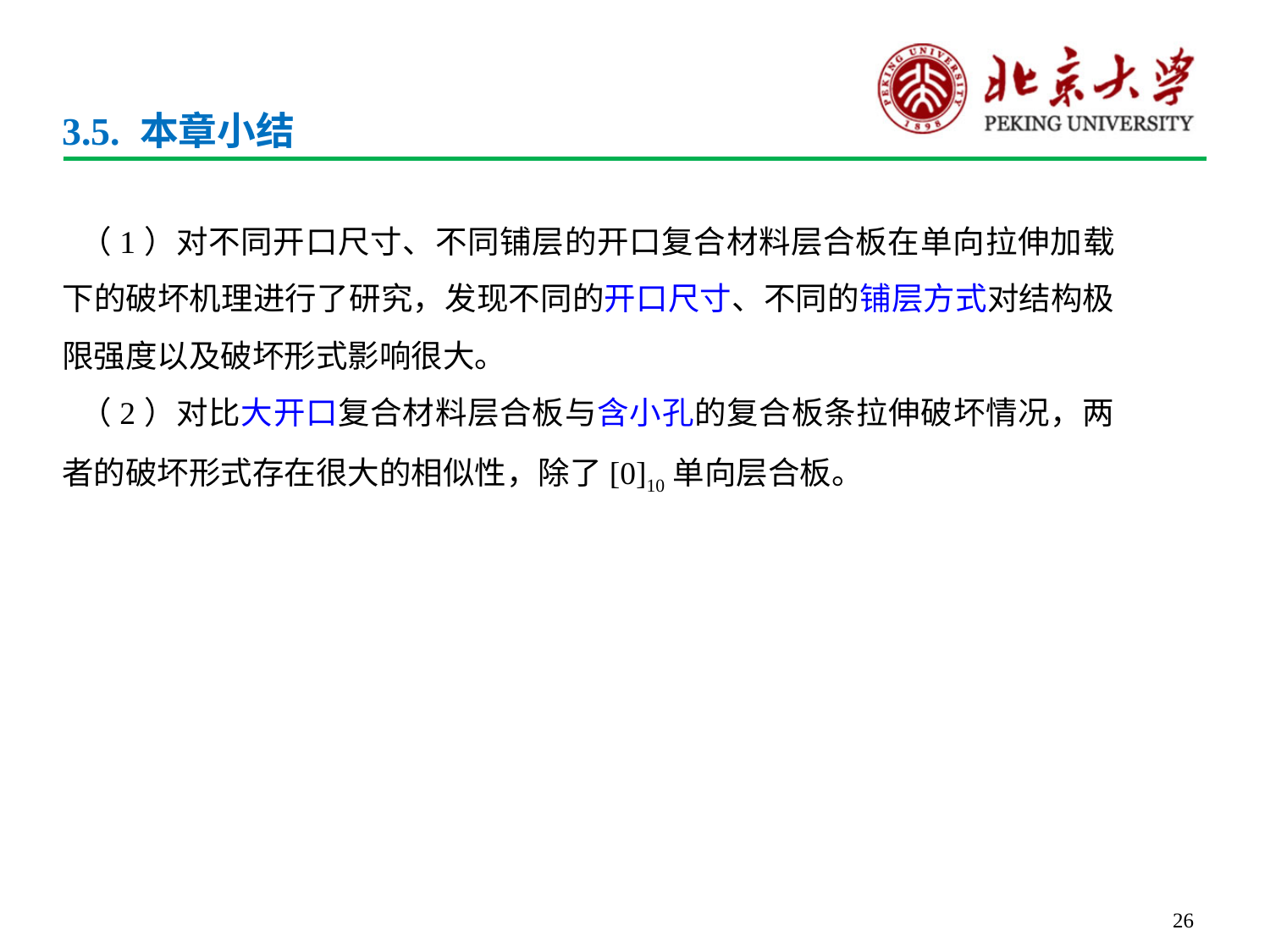

# 3.5. 本章小结
（1）对不同开口尺寸、不同铺层的开口复合材料层合板在单向拉伸加载下的破坏机理进行了研究，发现不同的开口尺寸、不同的铺层方式对结构极限强度以及破坏形式影响很大。
（2）对比大开口复合材料层合板与含小孔的复合板条拉伸破坏情况，两者的破坏形式存在很大的相似性，除了[0]10单向层合板。
26
26